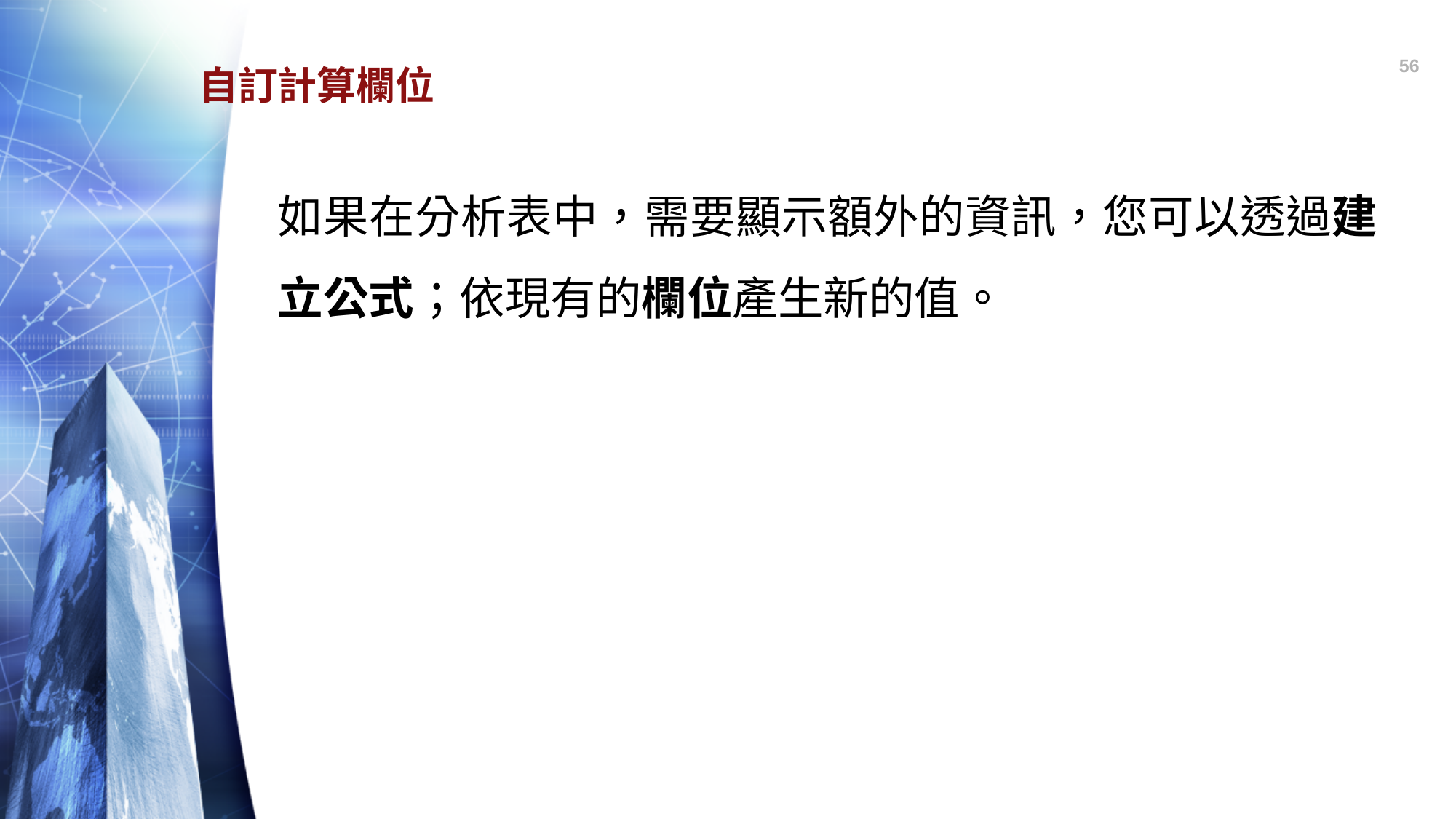

56
# 自訂計算欄位
如果在分析表中，需要顯示額外的資訊，您可以透過建立公式；依現有的欄位產生新的值。